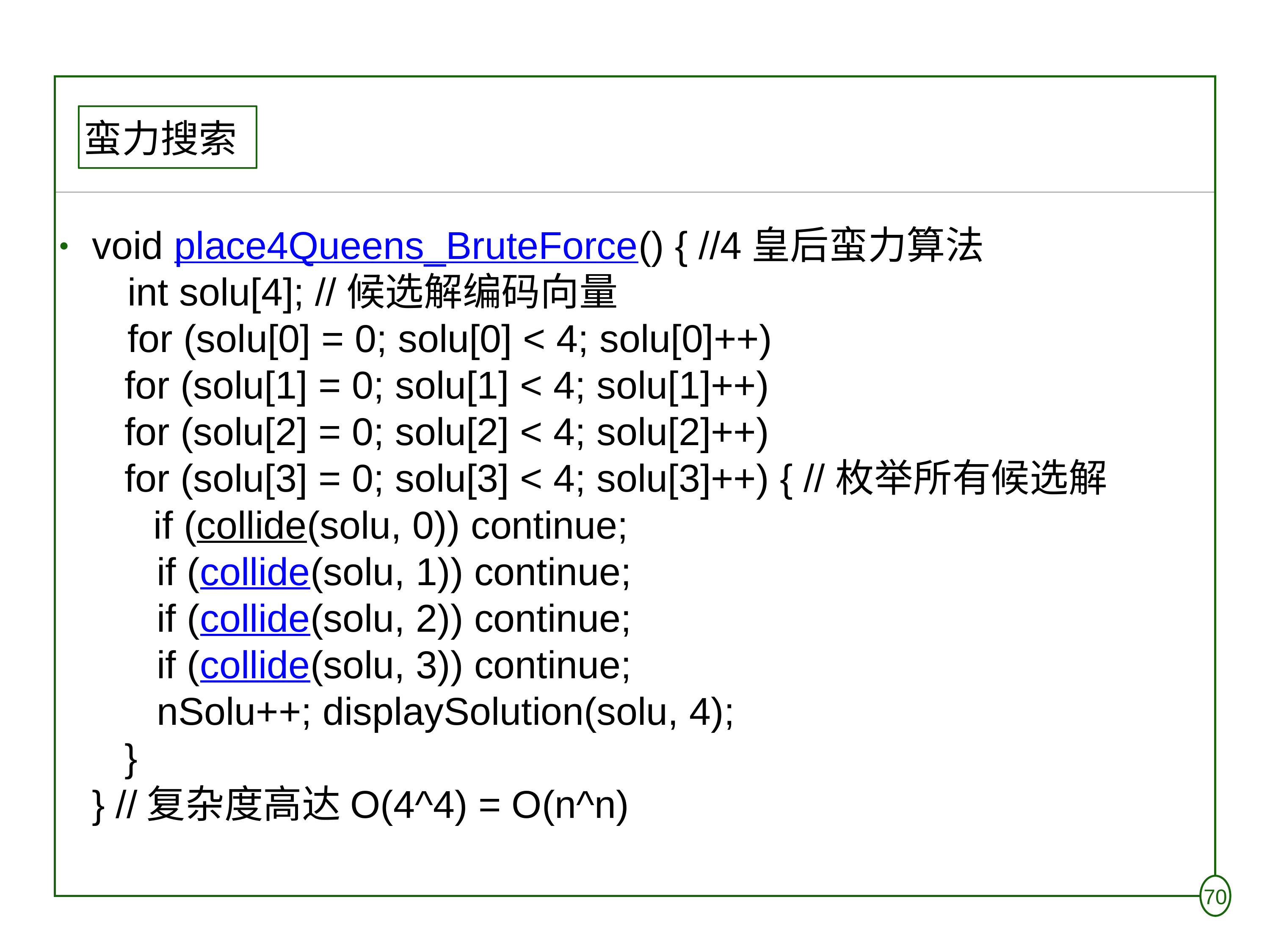

# 蛮力搜索
void place4Queens_BruteForce() { //4皇后蛮力算法
   int solu[4]; //候选解编码向量
   for (solu[0] = 0; solu[0] < 4; solu[0]++)
   for (solu[1] = 0; solu[1] < 4; solu[1]++)
   for (solu[2] = 0; solu[2] < 4; solu[2]++)
   for (solu[3] = 0; solu[3] < 4; solu[3]++) { //枚举所有候选解
      if (collide(solu, 0)) continue;
      if (collide(solu, 1)) continue;
      if (collide(solu, 2)) continue;
      if (collide(solu, 3)) continue;
      nSolu++; displaySolution(solu, 4);
   }
} //复杂度高达O(4^4) = O(n^n)